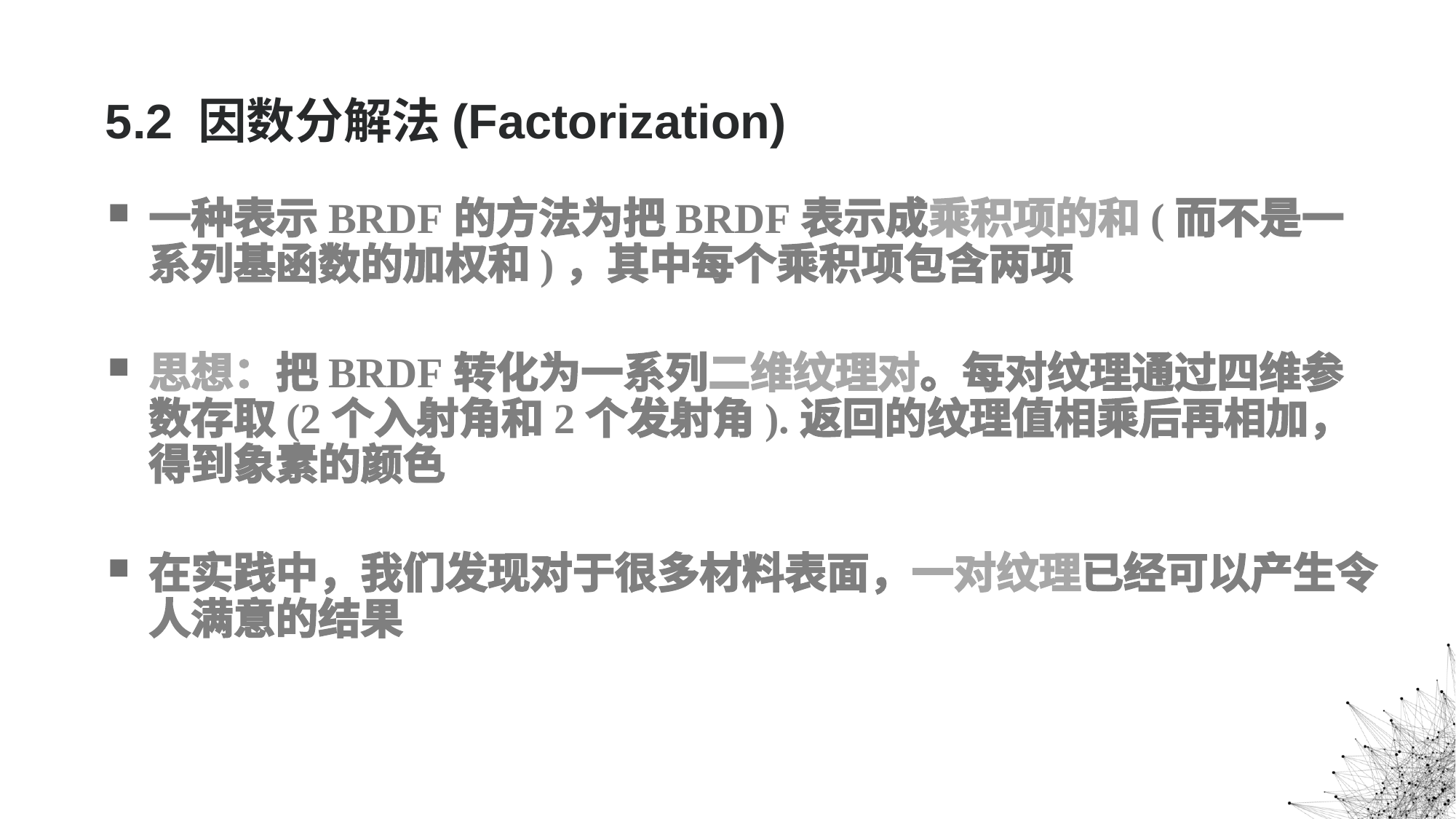

# 5.2 因数分解法(Factorization)
一种表示BRDF的方法为把BRDF表示成乘积项的和(而不是一系列基函数的加权和)，其中每个乘积项包含两项

思想：把BRDF转化为一系列二维纹理对。每对纹理通过四维参数存取(2个入射角和2个发射角).返回的纹理值相乘后再相加，得到象素的颜色

在实践中，我们发现对于很多材料表面，一对纹理已经可以产生令人满意的结果